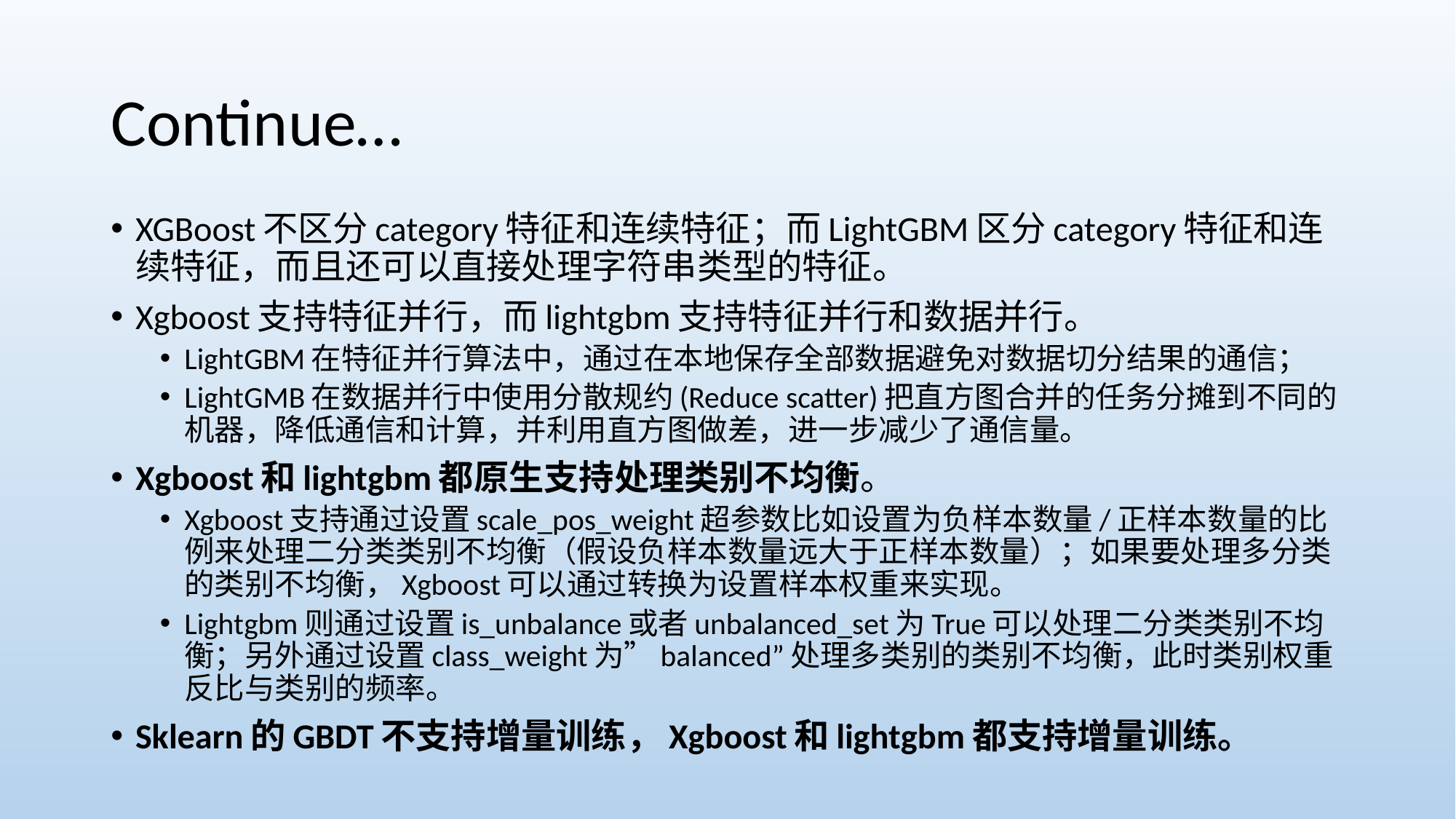

# Continue…
XGBoost不区分category特征和连续特征；而LightGBM区分category特征和连续特征，而且还可以直接处理字符串类型的特征。
Xgboost支持特征并行，而lightgbm支持特征并行和数据并行。
LightGBM在特征并行算法中，通过在本地保存全部数据避免对数据切分结果的通信；
LightGMB在数据并行中使用分散规约(Reduce scatter)把直方图合并的任务分摊到不同的机器，降低通信和计算，并利用直方图做差，进一步减少了通信量。
Xgboost和lightgbm都原生支持处理类别不均衡。
Xgboost支持通过设置scale_pos_weight超参数比如设置为负样本数量/正样本数量的比例来处理二分类类别不均衡（假设负样本数量远大于正样本数量）；如果要处理多分类的类别不均衡，Xgboost可以通过转换为设置样本权重来实现。
Lightgbm则通过设置is_unbalance或者unbalanced_set为True可以处理二分类类别不均衡；另外通过设置class_weight为”balanced”处理多类别的类别不均衡，此时类别权重反比与类别的频率。
Sklearn的GBDT不支持增量训练，Xgboost和lightgbm都支持增量训练。